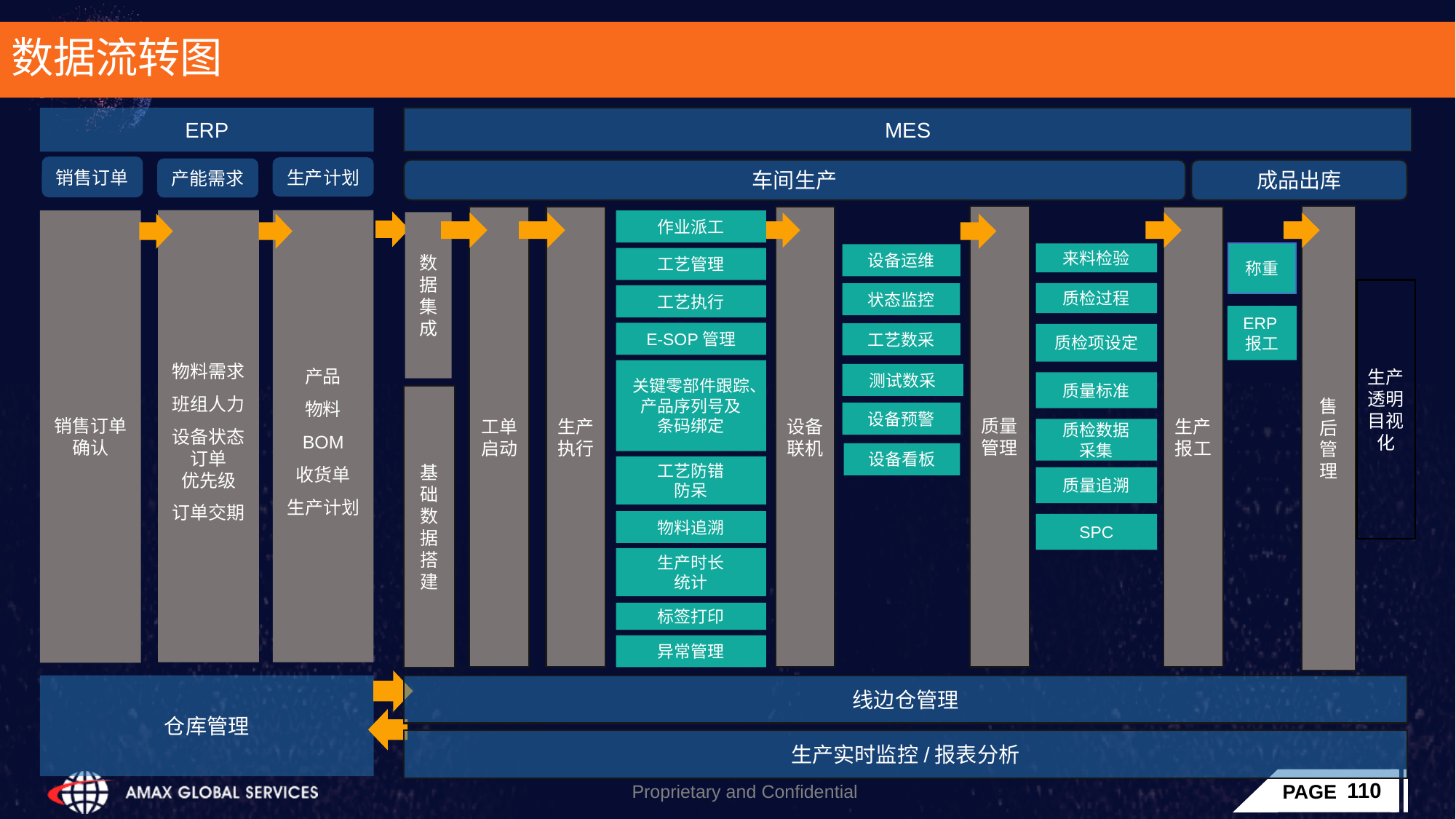

# 数据流转图
MES
ERP
销售订单
生产计划
产能需求
成品出库
车间生产
售后管理
质量管理
工单启动
生产执行
设备联机
生产报工
物料需求
班组人力
设备状态
订单
优先级
订单交期
产品
物料
BOM
收货单
生产计划
销售订单确认
作业派工

数据集成

来料检验
称重
设备运维
工艺管理
生产透明
目视化
质检过程
状态监控
工艺执行
ERP报工
E-SOP管理
工艺数采
质检项设定
关键零部件跟踪、产品序列号及
条码绑定
测试数采
质量标准
基础数据搭建
设备预警
质检数据
采集
设备看板
工艺防错
防呆
质量追溯
物料追溯
SPC
生产时长
统计
标签打印
异常管理

仓库管理
线边仓管理

生产实时监控/报表分析